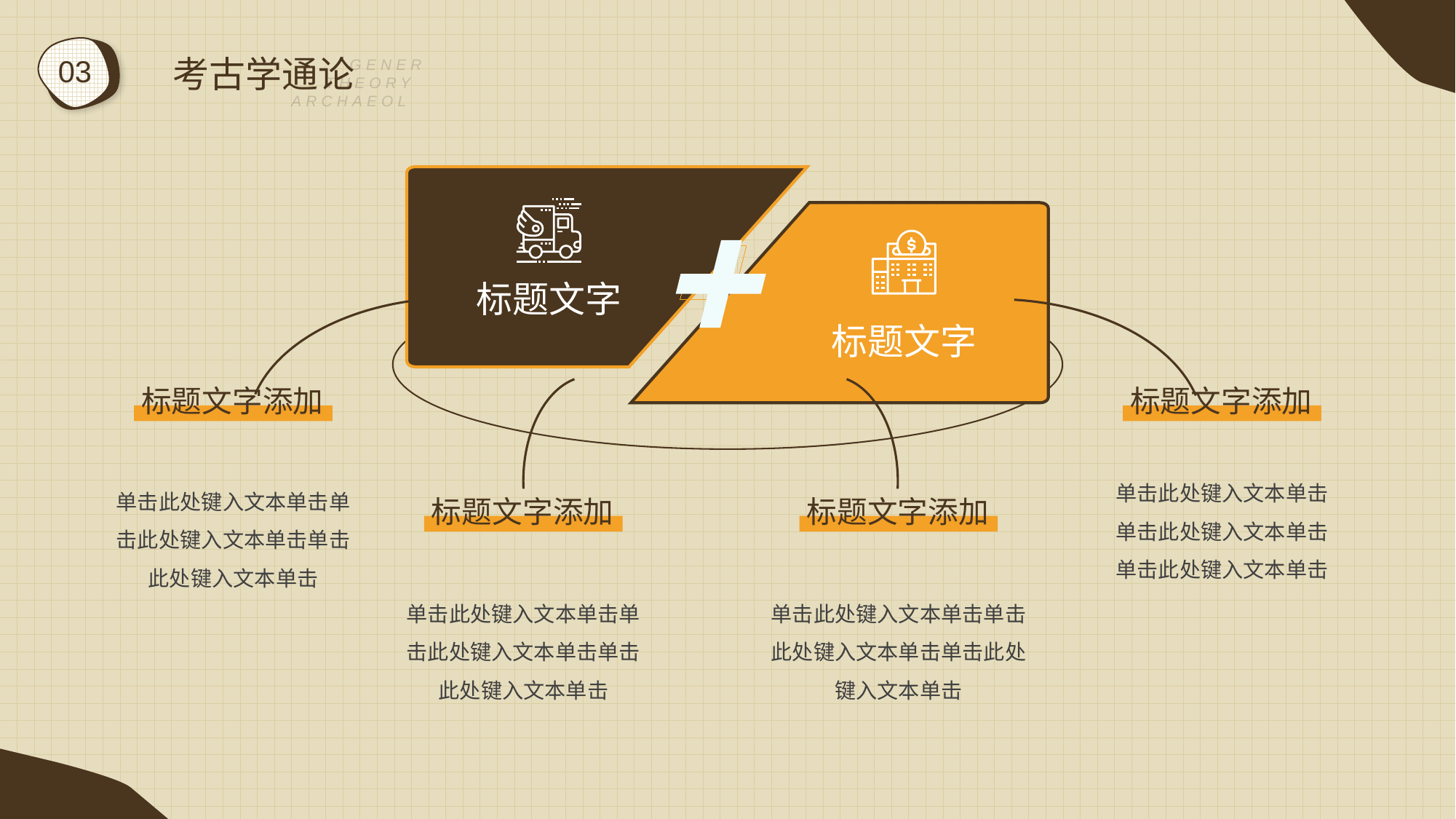

考古学通论
03
GENERAL THEORY OF ARCHAEOLOGY

标题文字

标题文字

标题文字添加

单击此处键入文本单击单击此处键入文本单击单击此处键入文本单击

标题文字添加

单击此处键入文本单击单击此处键入文本单击单击此处键入文本单击

标题文字添加

单击此处键入文本单击单击此处键入文本单击单击此处键入文本单击

标题文字添加

单击此处键入文本单击单击此处键入文本单击单击此处键入文本单击